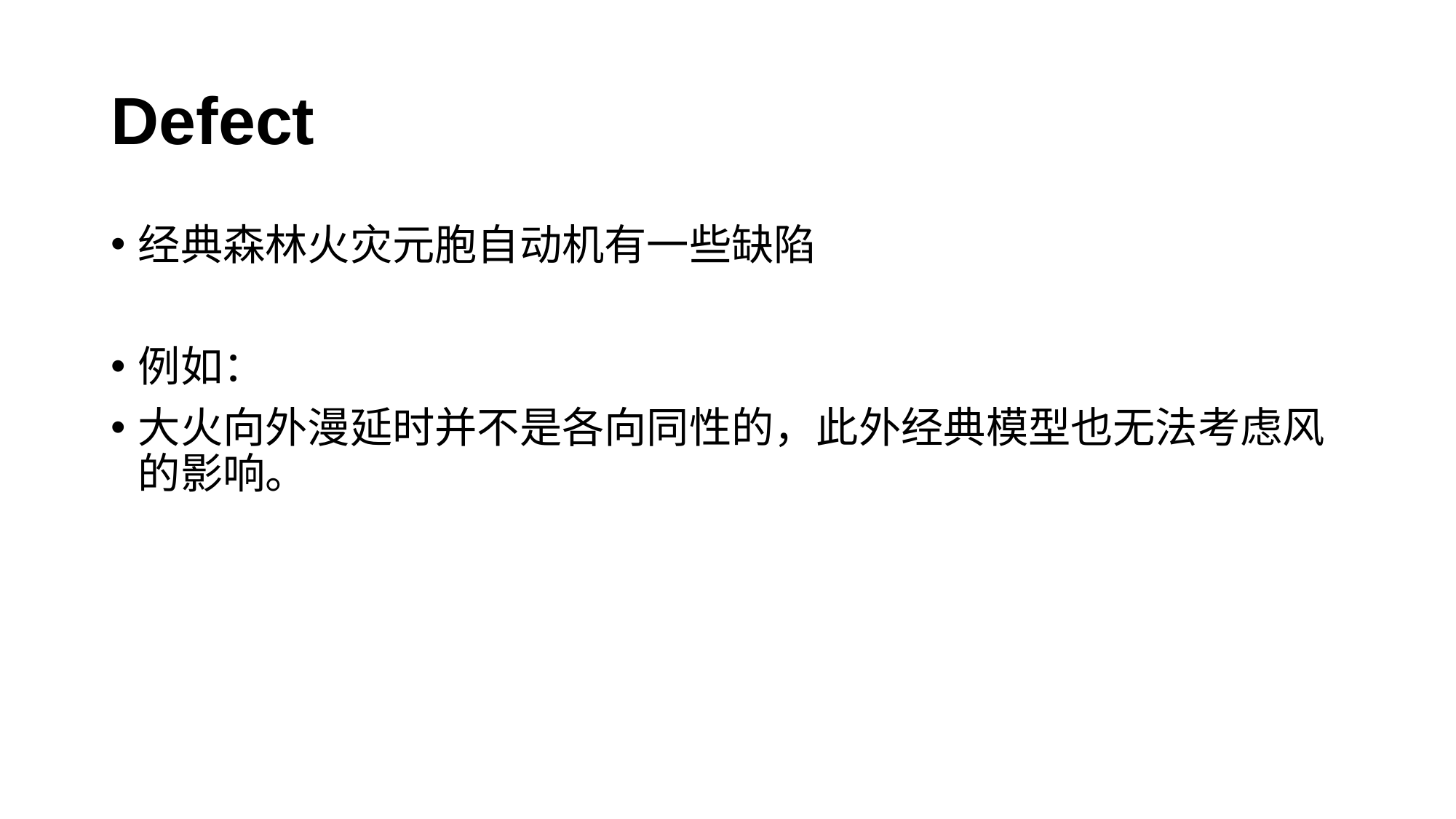

# Defect
经典森林火灾元胞自动机有一些缺陷

例如：
大火向外漫延时并不是各向同性的，此外经典模型也无法考虑风的影响。